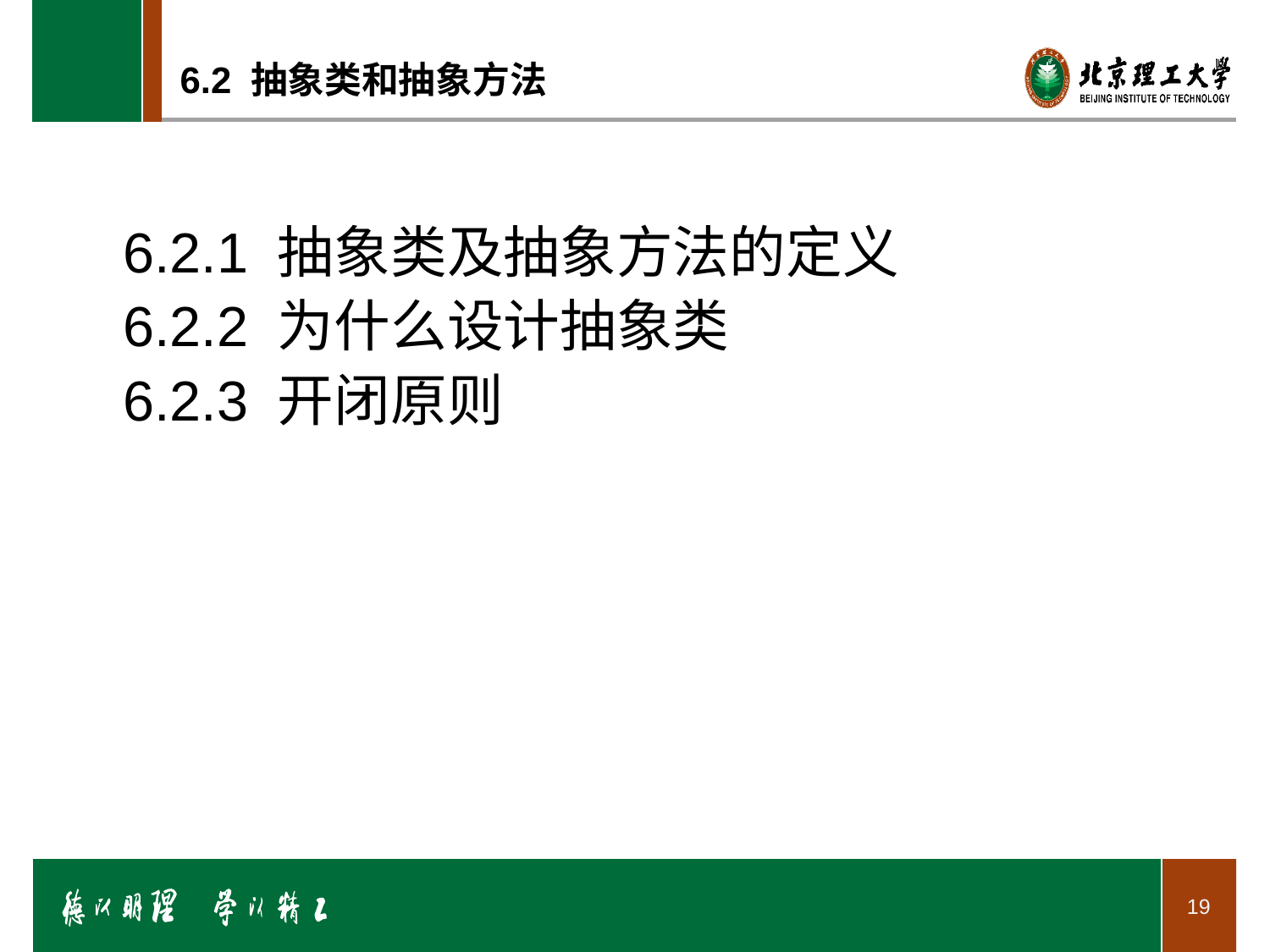

# 6.2 抽象类和抽象方法
6.2.1 抽象类及抽象方法的定义
6.2.2 为什么设计抽象类
6.2.3 开闭原则